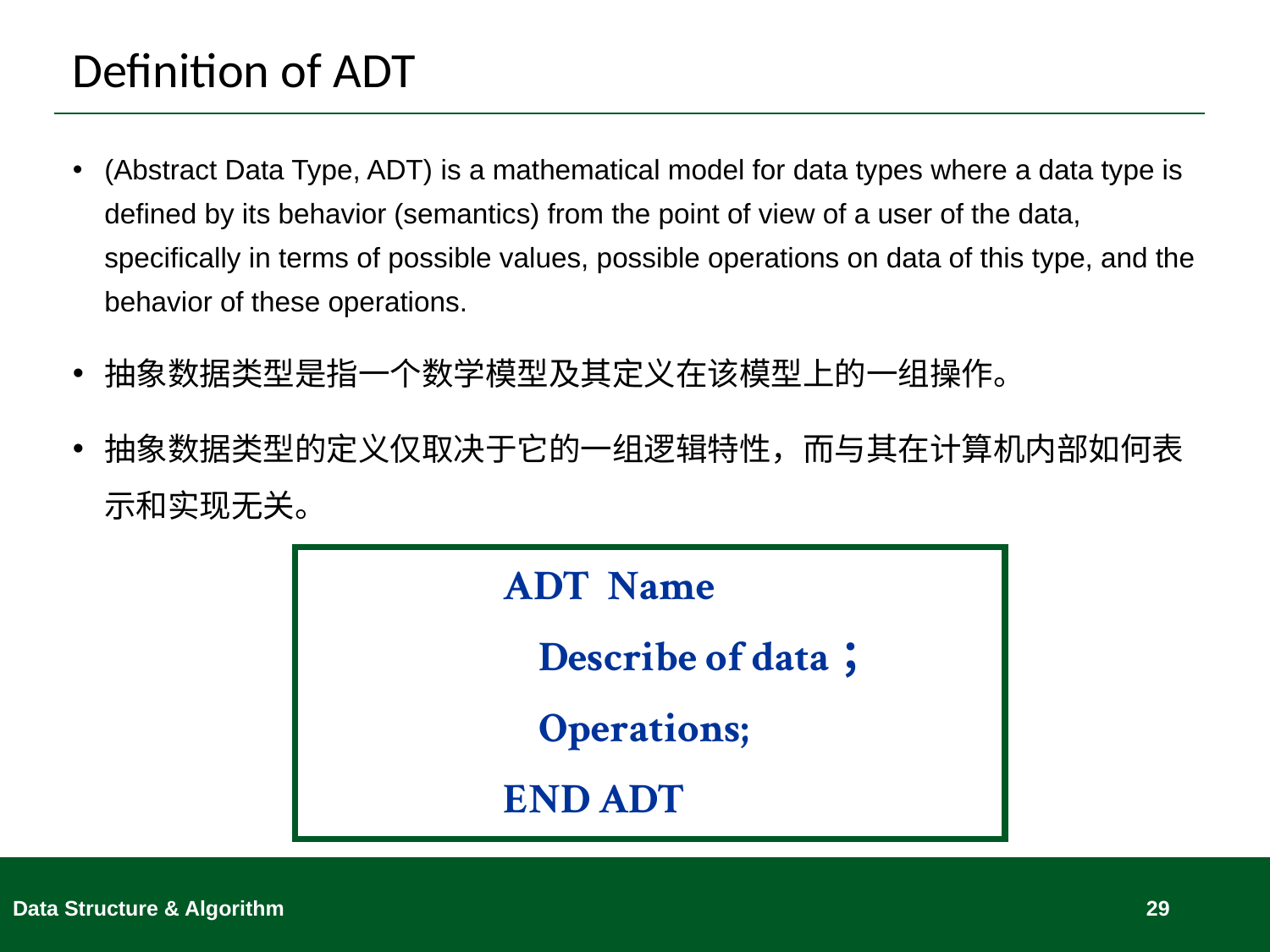

# Definition of ADT
(Abstract Data Type, ADT) is a mathematical model for data types where a data type is defined by its behavior (semantics) from the point of view of a user of the data, specifically in terms of possible values, possible operations on data of this type, and the behavior of these operations.
抽象数据类型是指一个数学模型及其定义在该模型上的一组操作。
抽象数据类型的定义仅取决于它的一组逻辑特性，而与其在计算机内部如何表示和实现无关。
ADT  Name
    Describe of data；
    Operations;
END ADT

Data Structure & Algorithm
29